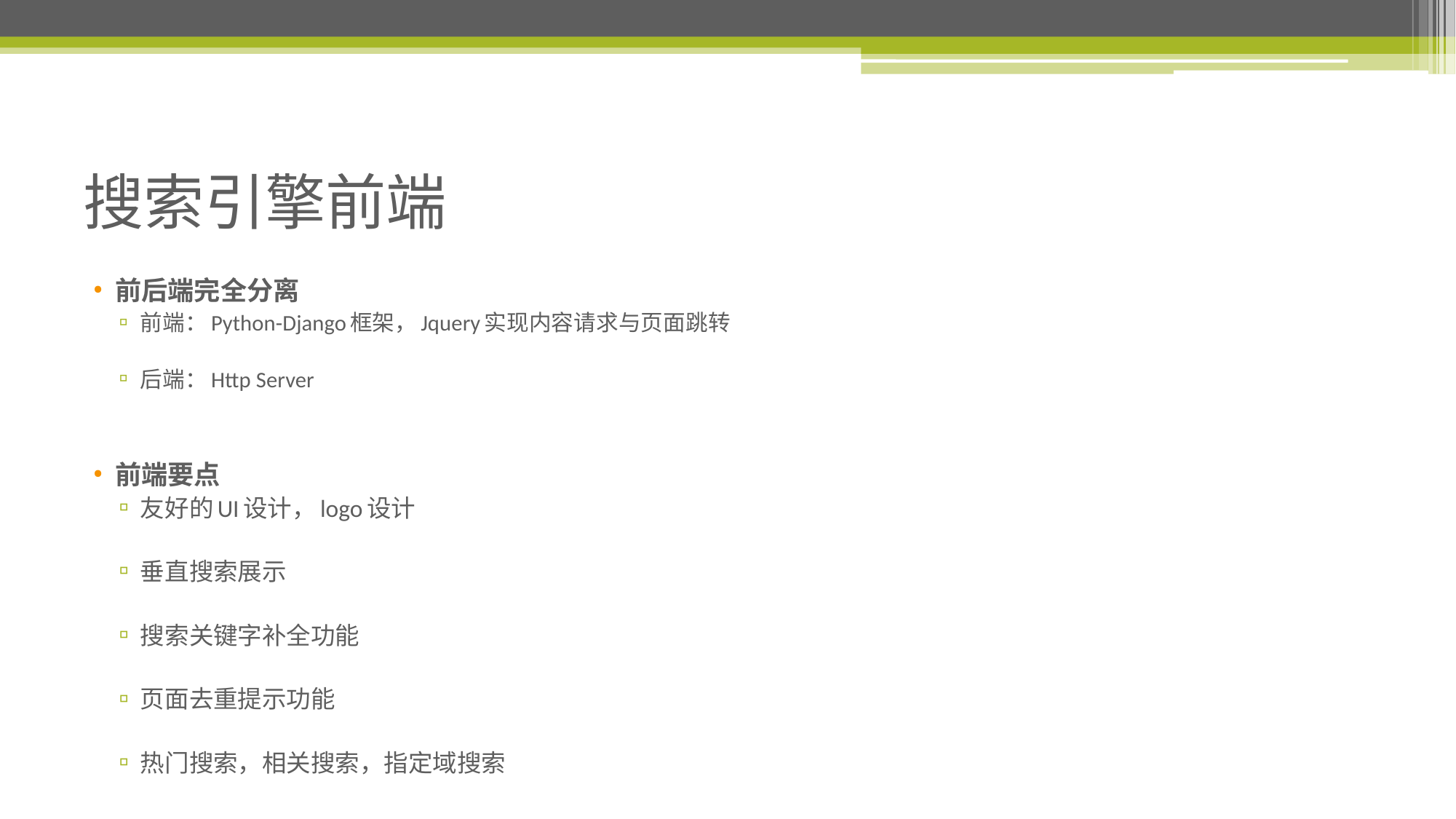

# 搜索引擎前端
前后端完全分离
前端：Python-Django框架，Jquery实现内容请求与页面跳转

后端：Http Server

前端要点
友好的UI设计，logo设计

垂直搜索展示

搜索关键字补全功能

页面去重提示功能

热门搜索，相关搜索，指定域搜索